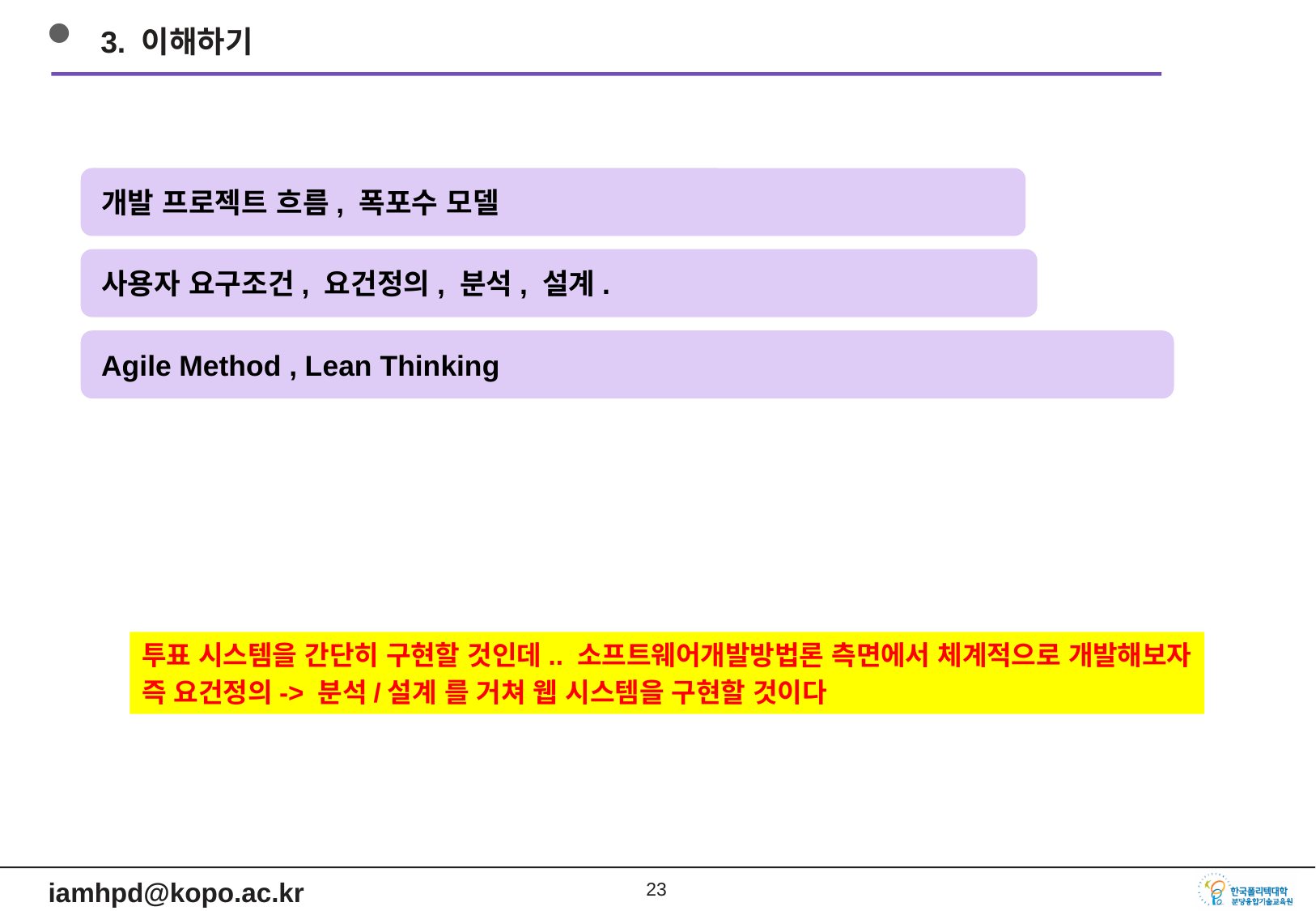

3. 이해하기
개발 프로젝트 흐름, 폭포수 모델
사용자 요구조건, 요건정의, 분석, 설계.
Agile Method , Lean Thinking
투표 시스템을 간단히 구현할 것인데.. 소프트웨어개발방법론 측면에서 체계적으로 개발해보자
즉 요건정의-> 분석/설계 를 거쳐 웹 시스템을 구현할 것이다
23